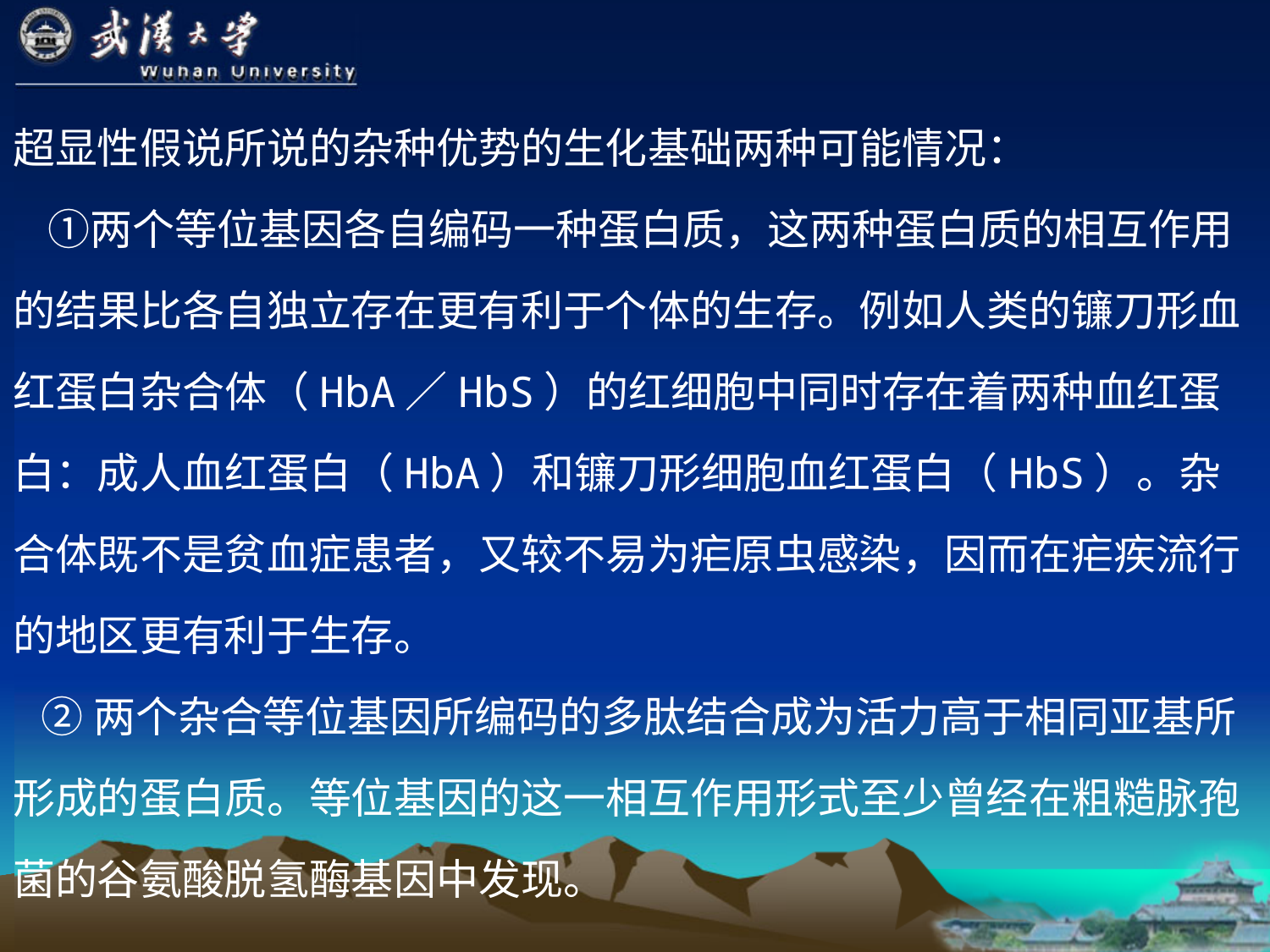

超显性假说所说的杂种优势的生化基础两种可能情况：
　①两个等位基因各自编码一种蛋白质，这两种蛋白质的相互作用的结果比各自独立存在更有利于个体的生存。例如人类的镰刀形血红蛋白杂合体（HbA／HbS）的红细胞中同时存在着两种血红蛋白：成人血红蛋白（HbA）和镰刀形细胞血红蛋白（HbS）。杂合体既不是贫血症患者，又较不易为疟原虫感染，因而在疟疾流行的地区更有利于生存。
   ②两个杂合等位基因所编码的多肽结合成为活力高于相同亚基所形成的蛋白质。等位基因的这一相互作用形式至少曾经在粗糙脉孢菌的谷氨酸脱氢酶基因中发现。